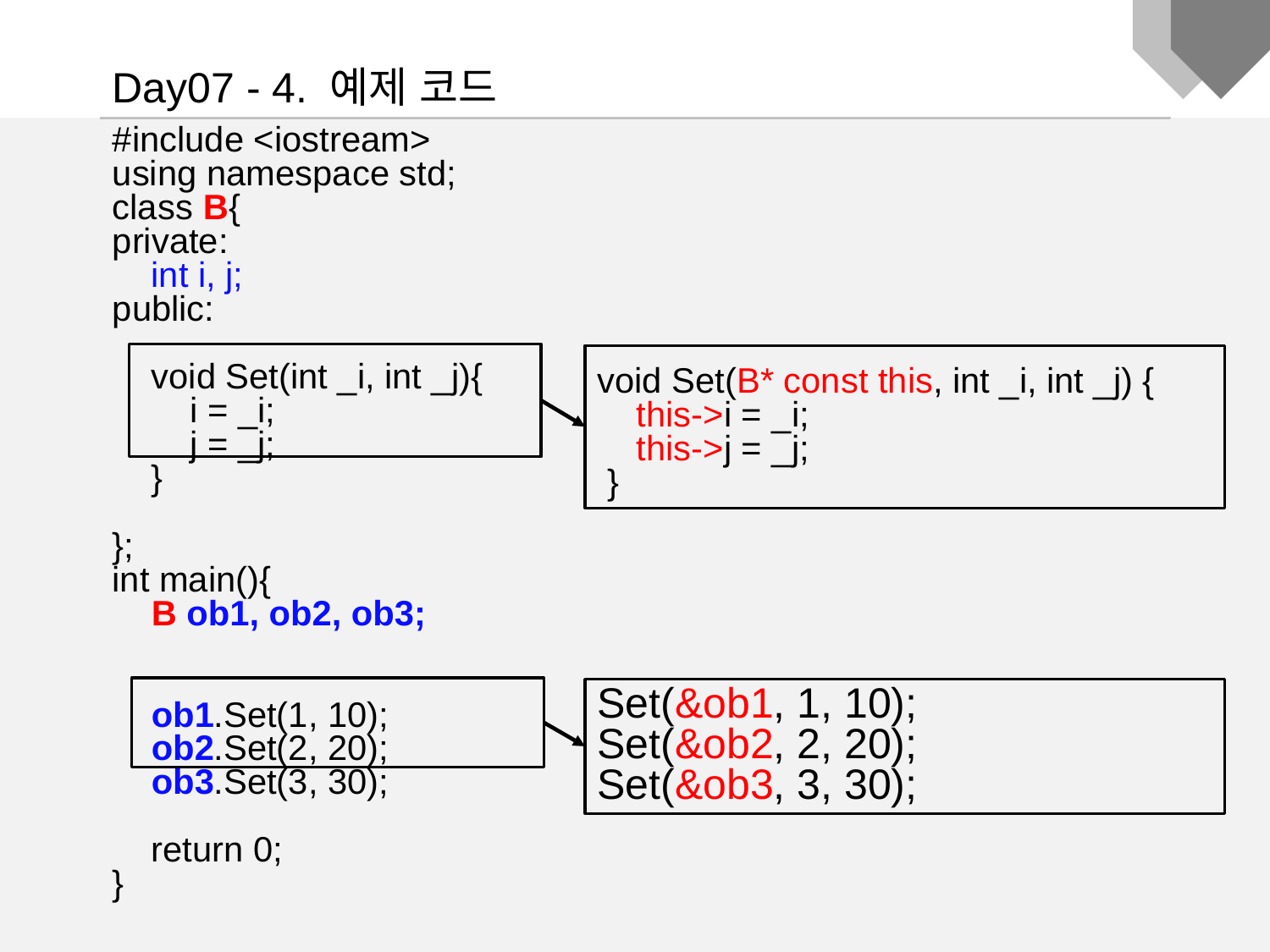

Day07 - 4. 예제 코드
#include <iostream>
using namespace std;
class B{
private:
    int i, j;
public:

    void Set(int _i, int _j){
        i = _i;
        j = _j;
    }

};
int main(){
    B ob1, ob2, ob3;

    ob1.Set(1, 10);
    ob2.Set(2, 20);
    ob3.Set(3, 30);

    return 0;
}

void Set(B* const this, int _i, int _j) {
    this->i = _i;
    this->j = _j;
 }

Set(&ob1, 1, 10);
Set(&ob2, 2, 20);
Set(&ob3, 3, 30);